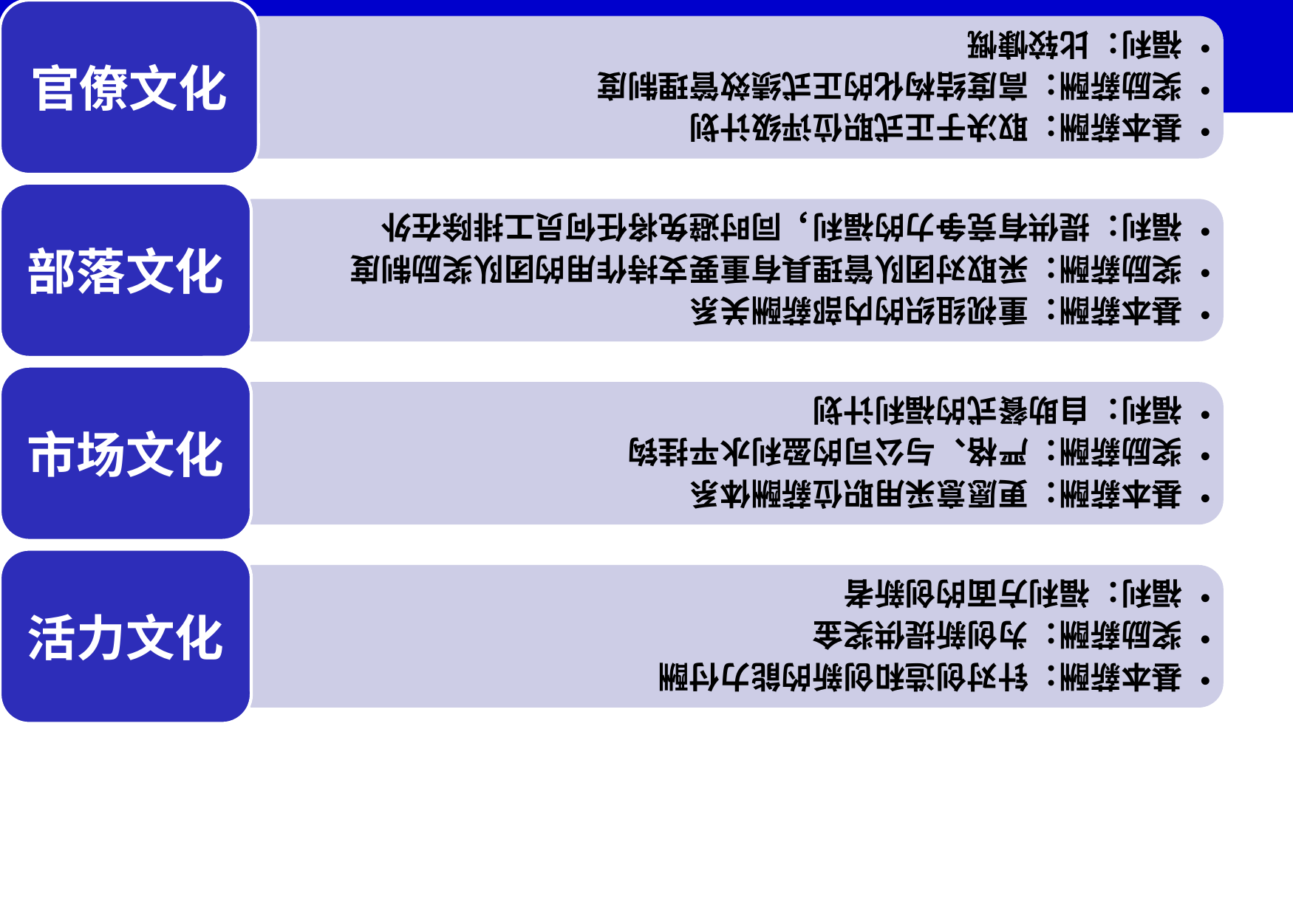

# 组织文化与薪酬管理：组织文化与薪酬管理的匹配
基本薪酬：取决于正式职位评级计划
奖励薪酬：高度结构化的正式绩效管理制度
福利：比较慷慨
官僚文化
基本薪酬：重视组织的内部薪酬关系
奖励薪酬：采取对团队管理具有重要支持作用的团队奖励制度
福利：提供有竞争力的福利，同时避免将任何员工排除在外
部落文化
基本薪酬：更愿意采用职位薪酬体系
奖励薪酬：严格、与公司的盈利水平挂钩
福利：自助餐式的福利计划
市场文化
基本薪酬：针对创造和创新的能力付酬
奖励薪酬：为创新提供奖金
福利：福利方面的创新者
活力文化